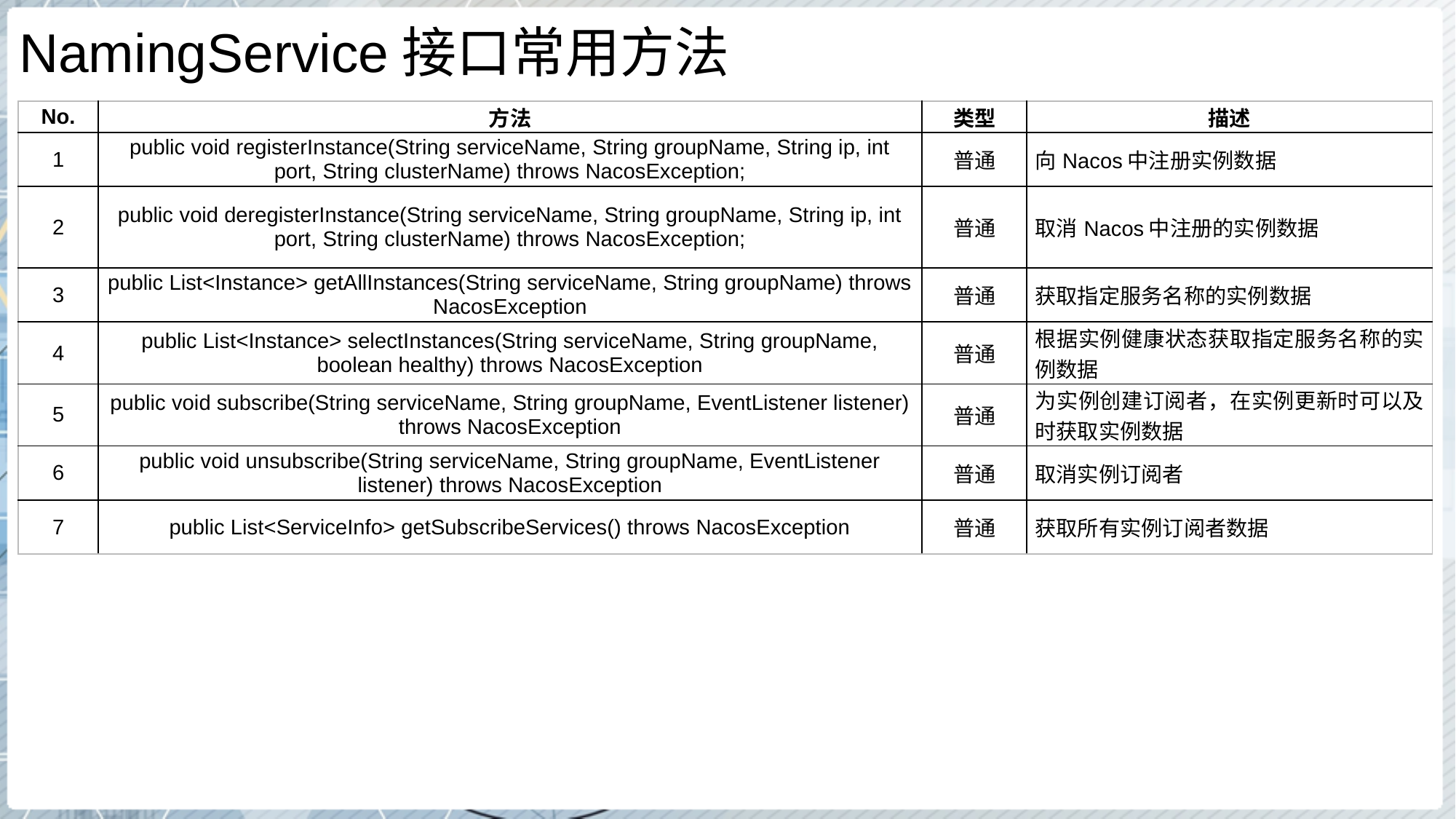

# NamingService接口常用方法
| No. | 方法 | 类型 | 描述 |
| --- | --- | --- | --- |
| 1 | public void registerInstance(String serviceName, String groupName, String ip, int port, String clusterName) throws NacosException; | 普通 | 向Nacos中注册实例数据 |
| 2 | public void deregisterInstance(String serviceName, String groupName, String ip, int port, String clusterName) throws NacosException; | 普通 | 取消Nacos中注册的实例数据 |
| 3 | public List<Instance> getAllInstances(String serviceName, String groupName) throws NacosException | 普通 | 获取指定服务名称的实例数据 |
| 4 | public List<Instance> selectInstances(String serviceName, String groupName, boolean healthy) throws NacosException | 普通 | 根据实例健康状态获取指定服务名称的实例数据 |
| 5 | public void subscribe(String serviceName, String groupName, EventListener listener) throws NacosException | 普通 | 为实例创建订阅者，在实例更新时可以及时获取实例数据 |
| 6 | public void unsubscribe(String serviceName, String groupName, EventListener listener) throws NacosException | 普通 | 取消实例订阅者 |
| 7 | public List<ServiceInfo> getSubscribeServices() throws NacosException | 普通 | 获取所有实例订阅者数据 |